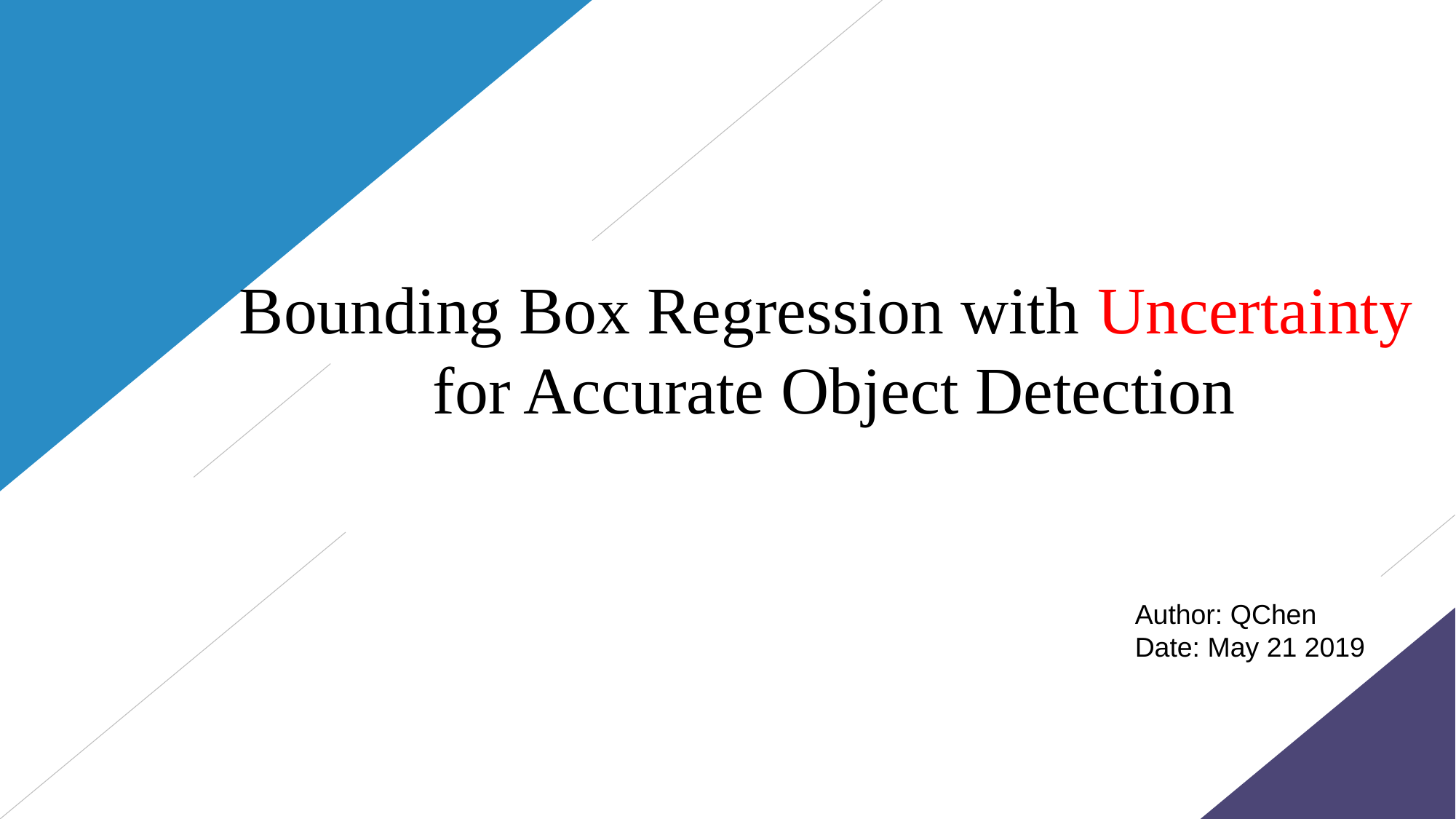

Bounding Box Regression with Uncertainty
for Accurate Object Detection
Author: QChen
Date: May 21 2019

汇报人：第PPT